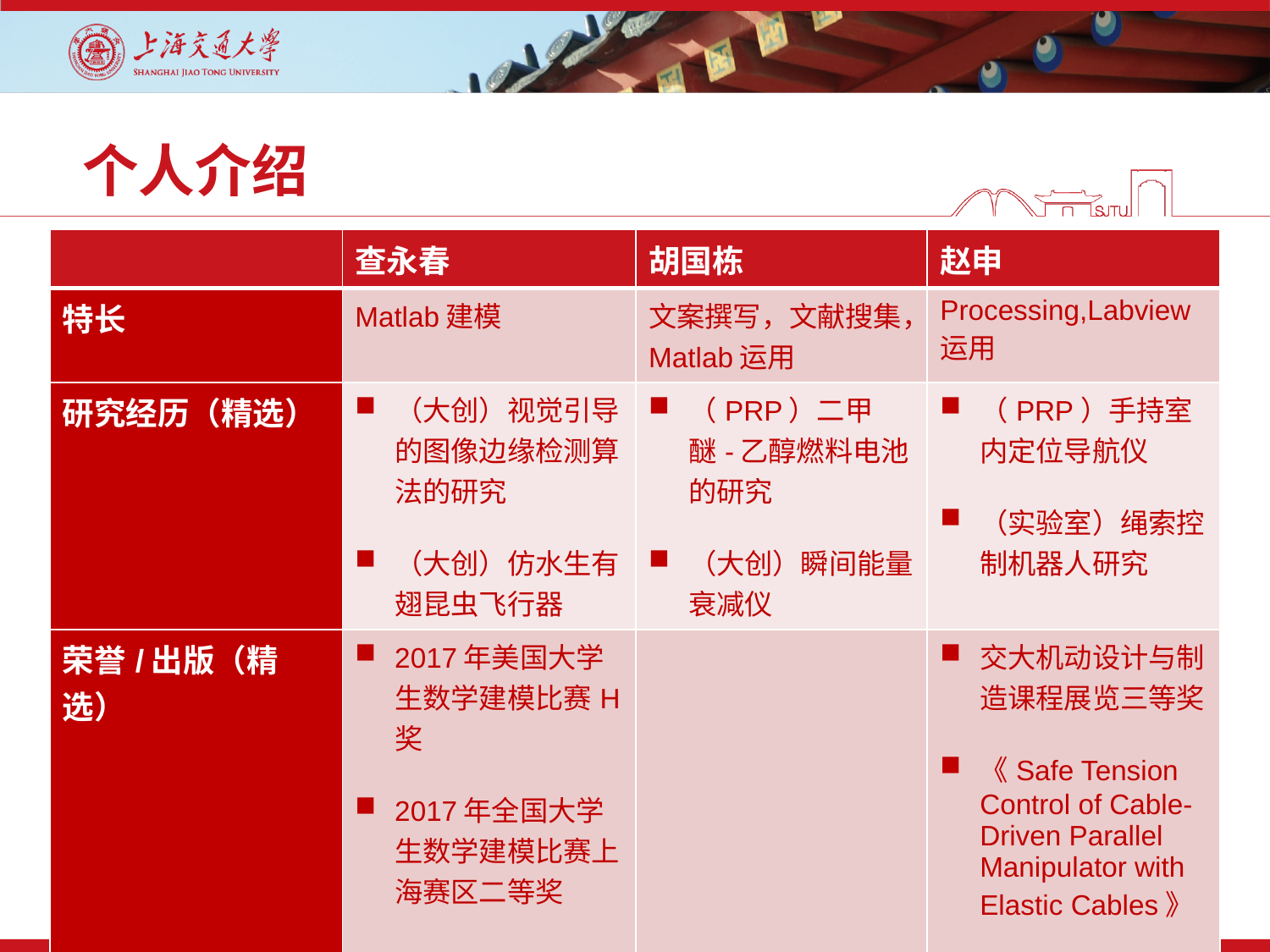

# 个人介绍
|  | 查永春 | 胡国栋 | 赵申 |
| --- | --- | --- | --- |
| 特长 | Matlab建模 | 文案撰写，文献搜集，Matlab运用 | Processing,Labview 运用 |
| 研究经历（精选） | （大创）视觉引导的图像边缘检测算法的研究 （大创）仿水生有翅昆虫飞行器 | （PRP）二甲醚-乙醇燃料电池的研究 （大创）瞬间能量衰减仪 | （PRP）手持室内定位导航仪 （实验室）绳索控制机器人研究 |
| 荣誉/出版（精选） | 2017年美国大学生数学建模比赛H奖 2017年全国大学生数学建模比赛上海赛区二等奖 |  | 交大机动设计与制造课程展览三等奖 《Safe Tension Control of Cable-Driven Parallel Manipulator with Elastic Cables》 |